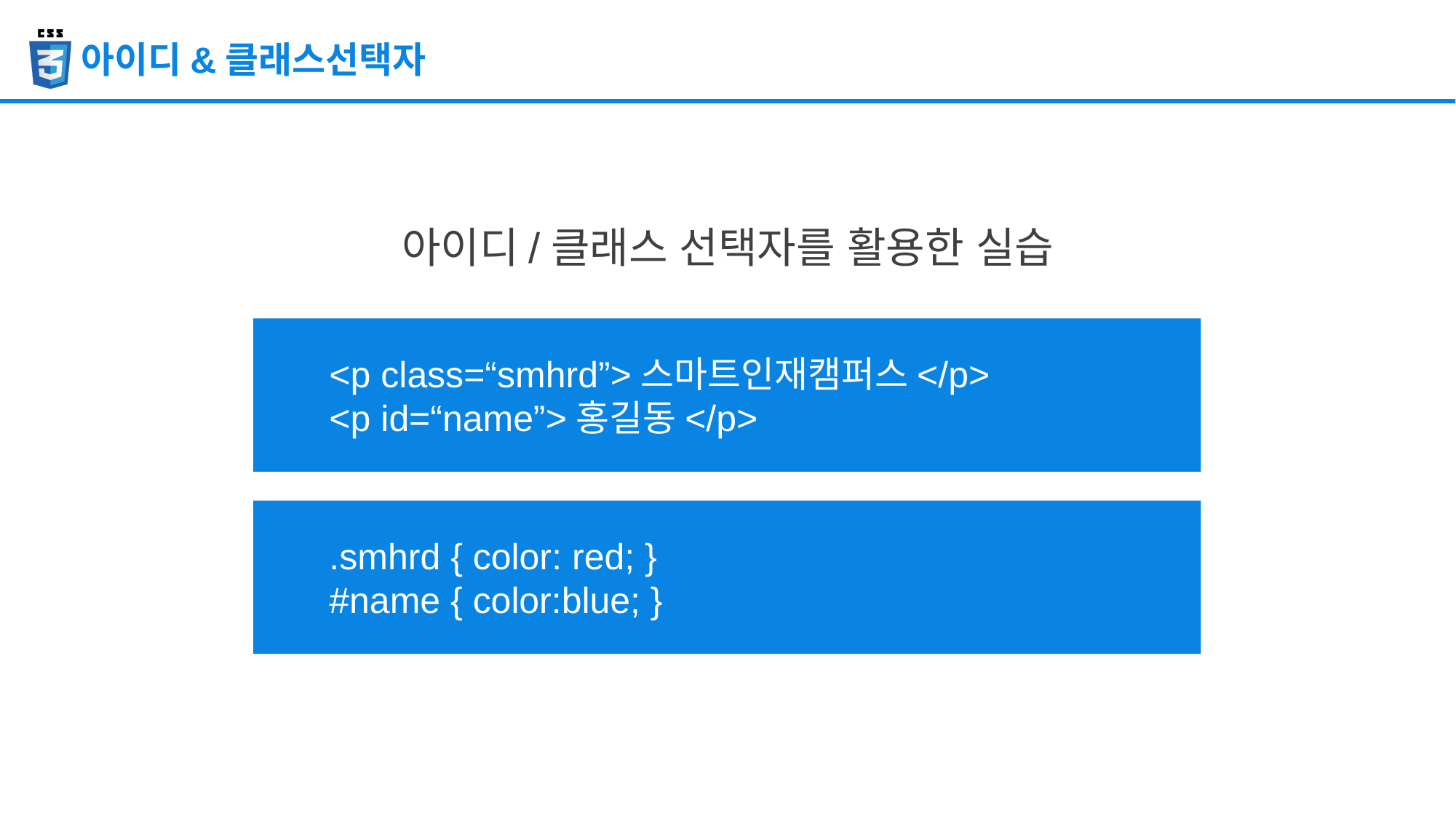

아이디&클래스선택자
아이디/클래스 선택자를 활용한 실습

<p class=“smhrd”>스마트인재캠퍼스</p>
<p id=“name”>홍길동</p>

.smhrd { color: red; }
#name { color:blue; }